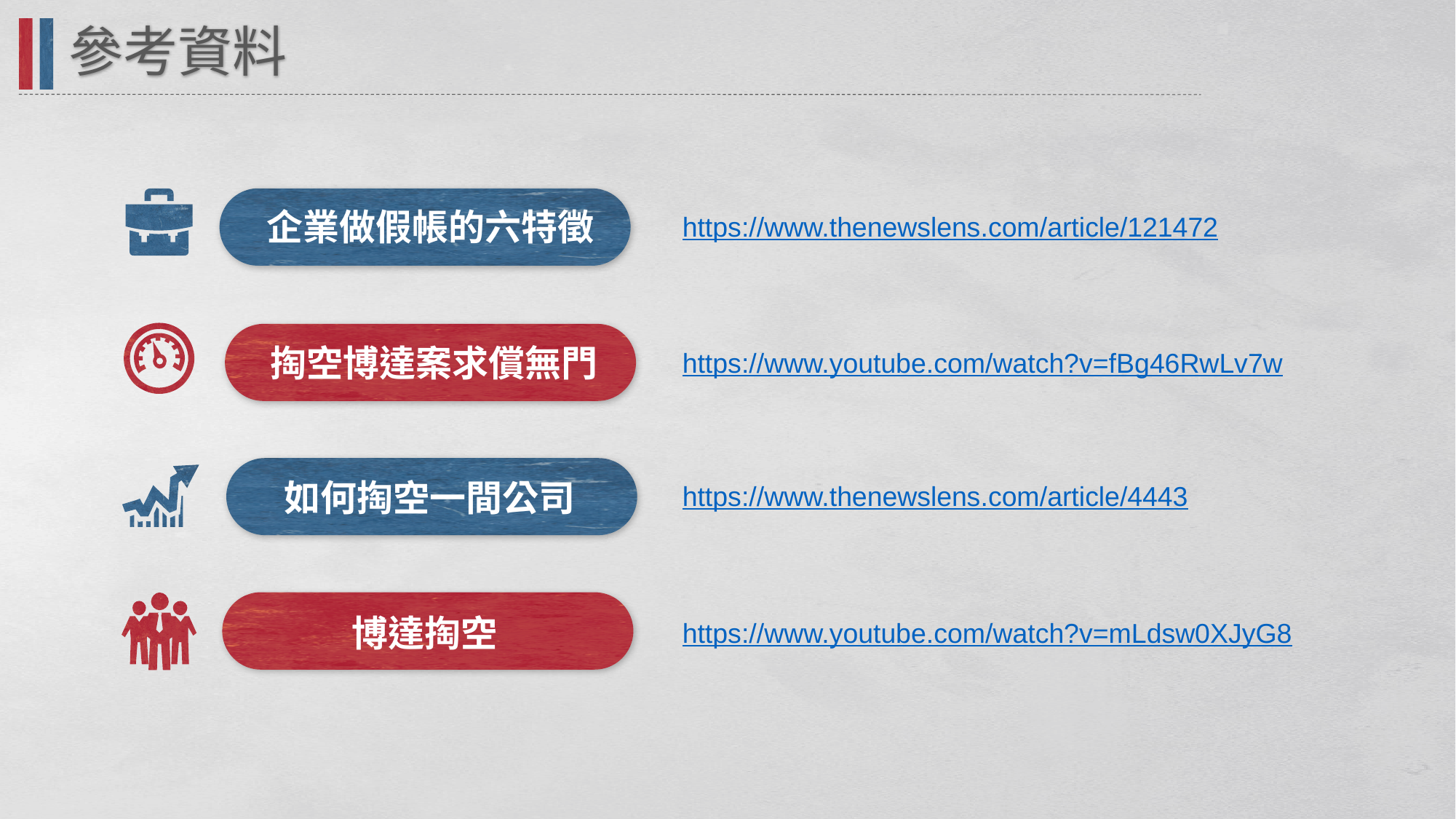

參考資料

企業做假帳的六特徵
https://www.thenewslens.com/article/121472

掏空博達案求償無門
https://www.youtube.com/watch?v=fBg46RwLv7w

如何掏空一間公司
https://www.thenewslens.com/article/4443

博達掏空
https://www.youtube.com/watch?v=mLdsw0XJyG8